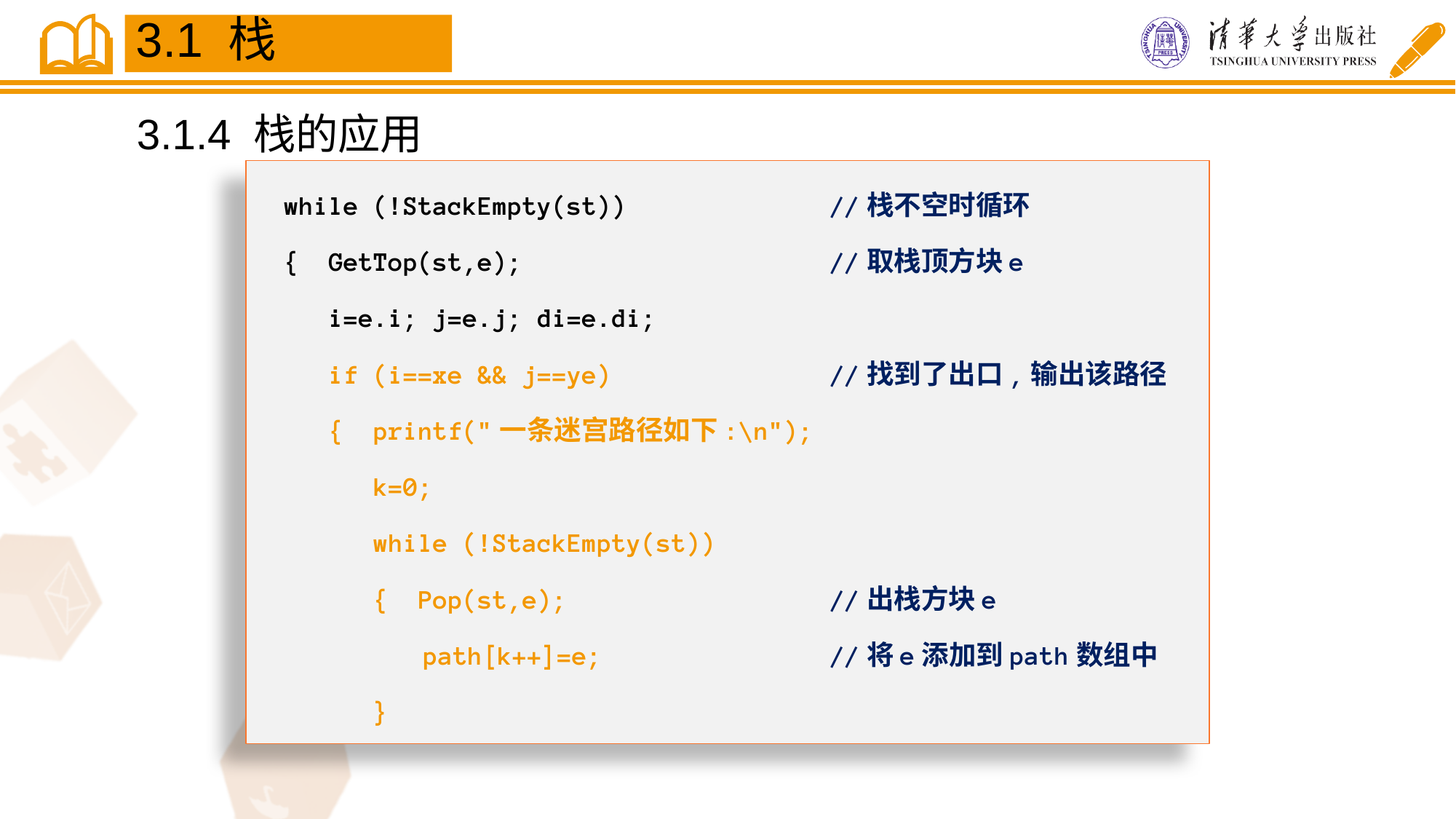

3.1 栈
3.1.4 栈的应用
while (!StackEmpty(st))		//栈不空时循环
{  GetTop(st,e);			//取栈顶方块e
   i=e.i; j=e.j; di=e.di;
   if (i==xe && j==ye)		//找到了出口,输出该路径
   {  printf("一条迷宫路径如下:\n");
      k=0;
      while (!StackEmpty(st))
      {  Pop(st,e);			//出栈方块e
	  path[k++]=e;			//将e添加到path数组中
      }